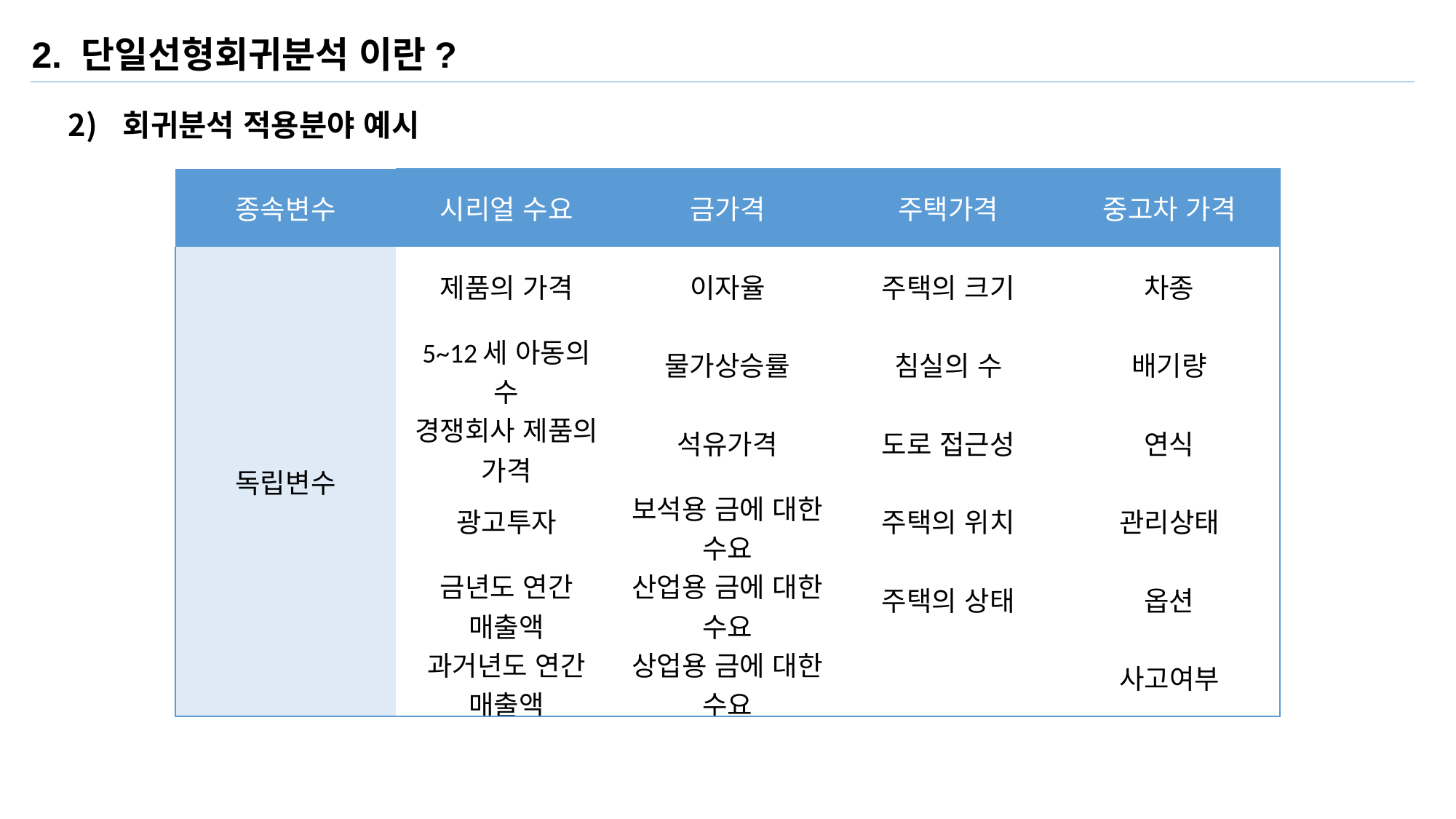

2. 단일선형회귀분석 이란?
회귀분석 적용분야 예시
| 종속변수 | 시리얼 수요 | 금가격 | 주택가격 | 중고차 가격 |
| --- | --- | --- | --- | --- |
| 독립변수 | 제품의 가격 | 이자율 | 주택의 크기 | 차종 |
|  | 5~12세 아동의 수 | 물가상승률 | 침실의 수 | 배기량 |
|  | 경쟁회사 제품의 가격 | 석유가격 | 도로 접근성 | 연식 |
|  | 광고투자 | 보석용 금에 대한 수요 | 주택의 위치 | 관리상태 |
|  | 금년도 연간 매출액 | 산업용 금에 대한 수요 | 주택의 상태 | 옵션 |
|  | 과거년도 연간 매출액 | 상업용 금에 대한 수요 |  | 사고여부 |